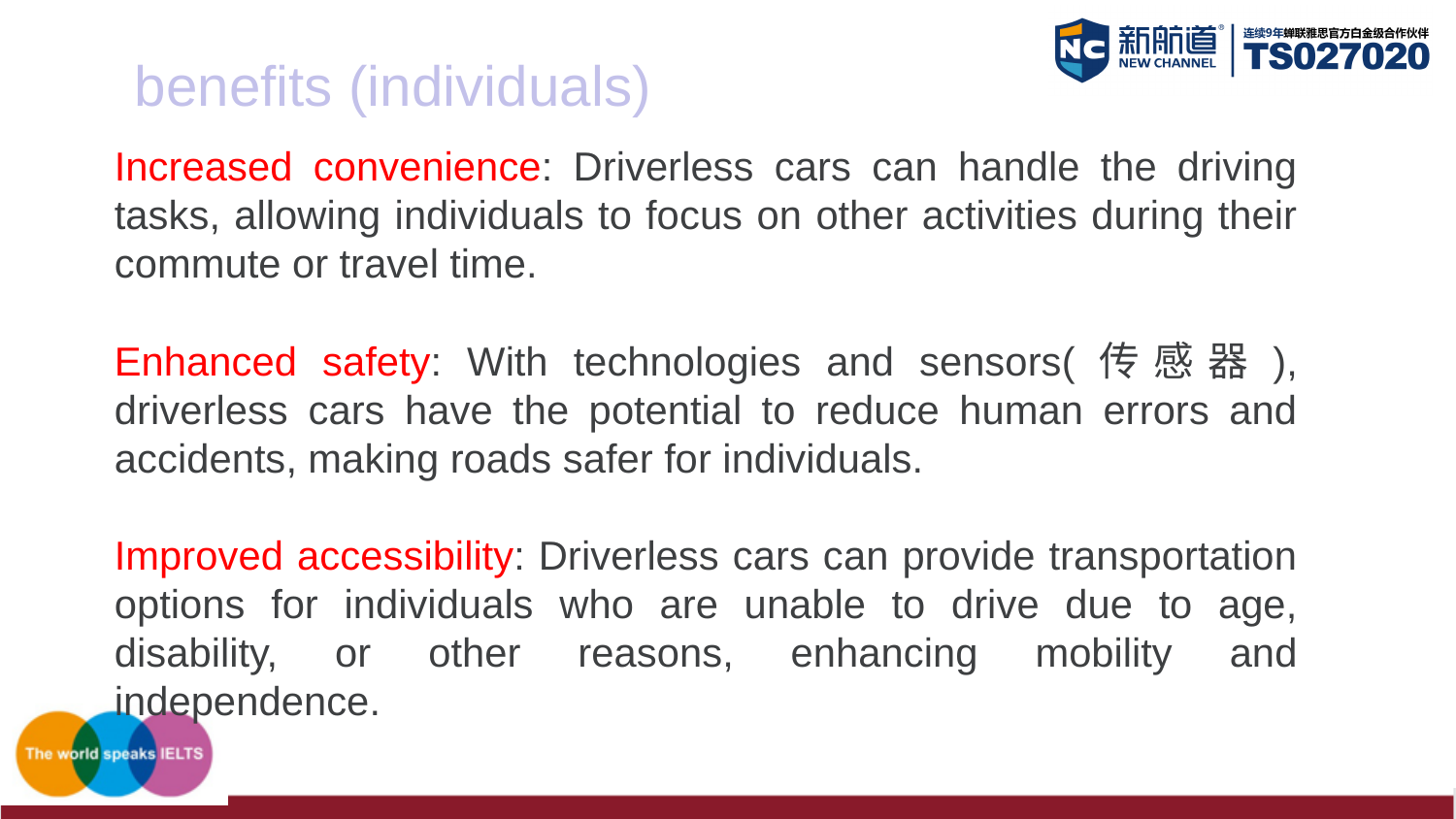

benefits (individuals)
Increased convenience: Driverless cars can handle the driving tasks, allowing individuals to focus on other activities during their commute or travel time.

Enhanced safety: With technologies and sensors(传感器), driverless cars have the potential to reduce human errors and accidents, making roads safer for individuals.

Improved accessibility: Driverless cars can provide transportation options for individuals who are unable to drive due to age, disability, or other reasons, enhancing mobility and independence.